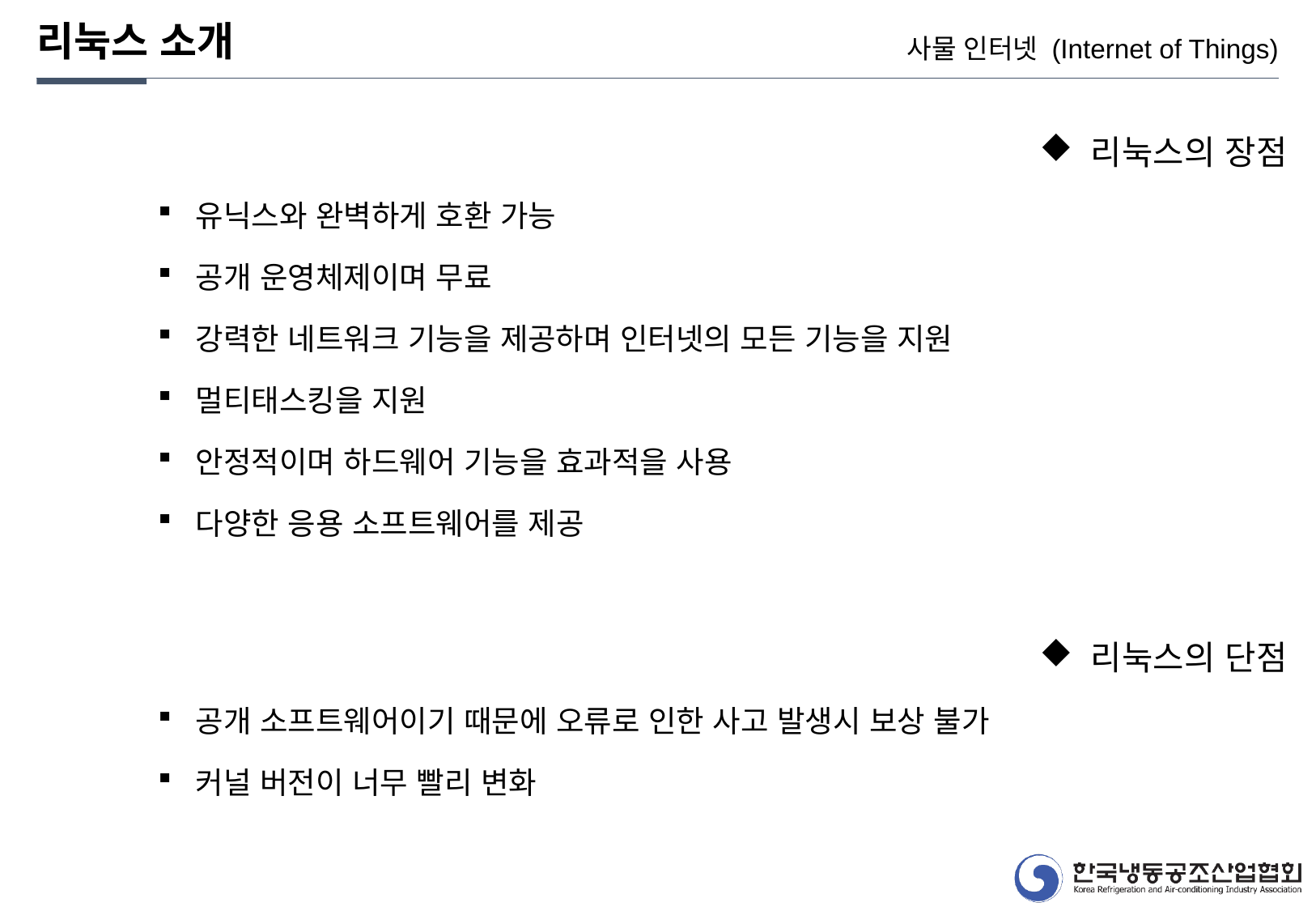

리눅스 소개
사물 인터넷 (Internet of Things)

 리눅스의 장점
유닉스와 완벽하게 호환 가능
공개 운영체제이며 무료
강력한 네트워크 기능을 제공하며 인터넷의 모든 기능을 지원
멀티태스킹을 지원
안정적이며 하드웨어 기능을 효과적을 사용
다양한 응용 소프트웨어를 제공

 리눅스의 단점
공개 소프트웨어이기 때문에 오류로 인한 사고 발생시 보상 불가
커널 버전이 너무 빨리 변화